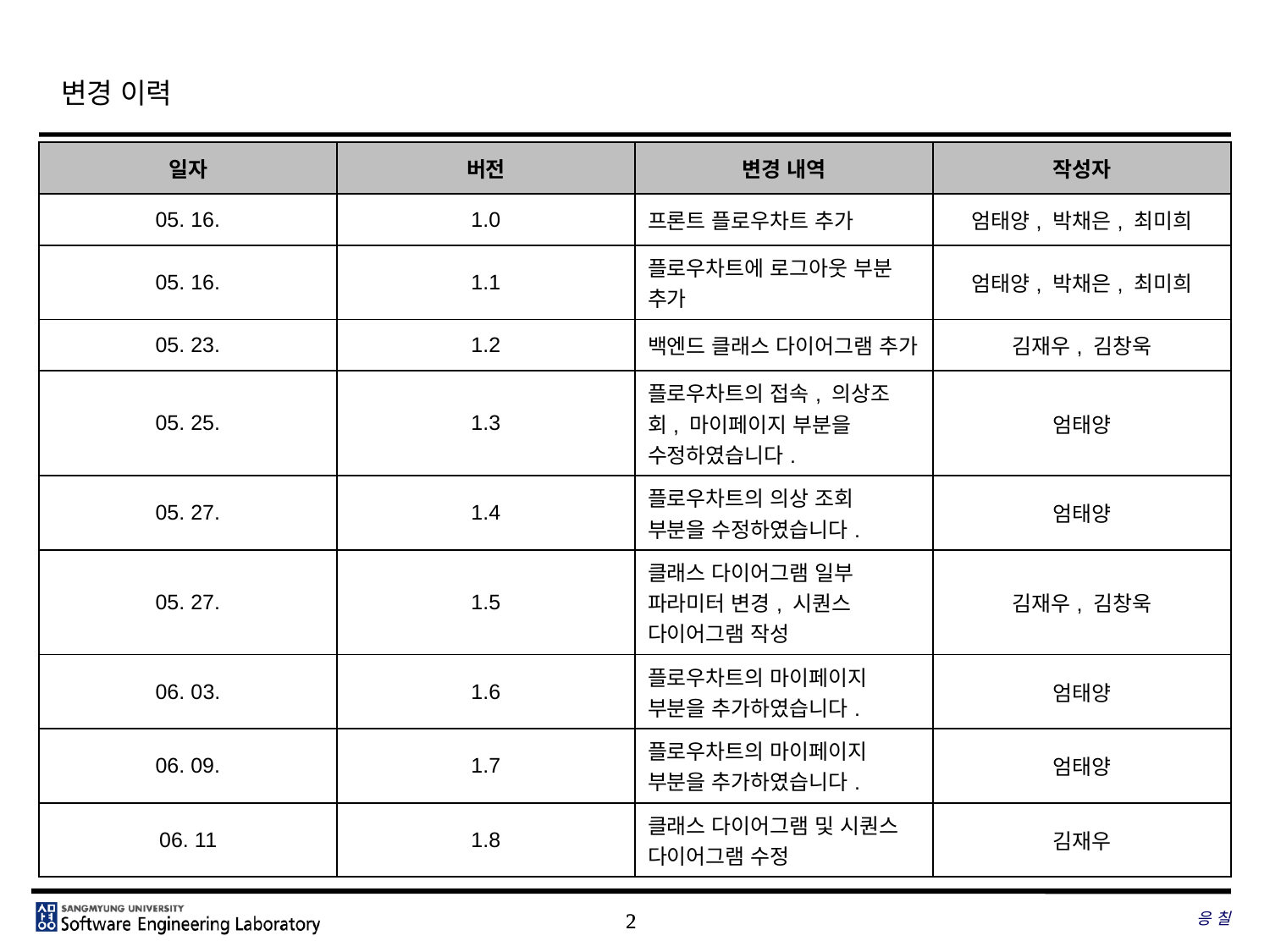

# 변경 이력
| 일자 | 버전 | 변경 내역 | 작성자 |
| --- | --- | --- | --- |
| 05. 16. | 1.0 | 프론트 플로우차트 추가 | 엄태양, 박채은, 최미희 |
| 05. 16. | 1.1 | 플로우차트에 로그아웃 부분 추가 | 엄태양, 박채은, 최미희 |
| 05. 23. | 1.2 | 백엔드 클래스 다이어그램 추가 | 김재우, 김창욱 |
| 05. 25. | 1.3 | 플로우차트의 접속, 의상조회, 마이페이지 부분을 수정하였습니다. | 엄태양 |
| 05. 27. | 1.4 | 플로우차트의 의상 조회 부분을 수정하였습니다. | 엄태양 |
| 05. 27. | 1.5 | 클래스 다이어그램 일부 파라미터 변경, 시퀀스 다이어그램 작성 | 김재우, 김창욱 |
| 06. 03. | 1.6 | 플로우차트의 마이페이지 부분을 추가하였습니다. | 엄태양 |
| 06. 09. | 1.7 | 플로우차트의 마이페이지 부분을 추가하였습니다. | 엄태양 |
| 06. 11 | 1.8 | 클래스 다이어그램 및 시퀀스 다이어그램 수정 | 김재우 |
응 칠